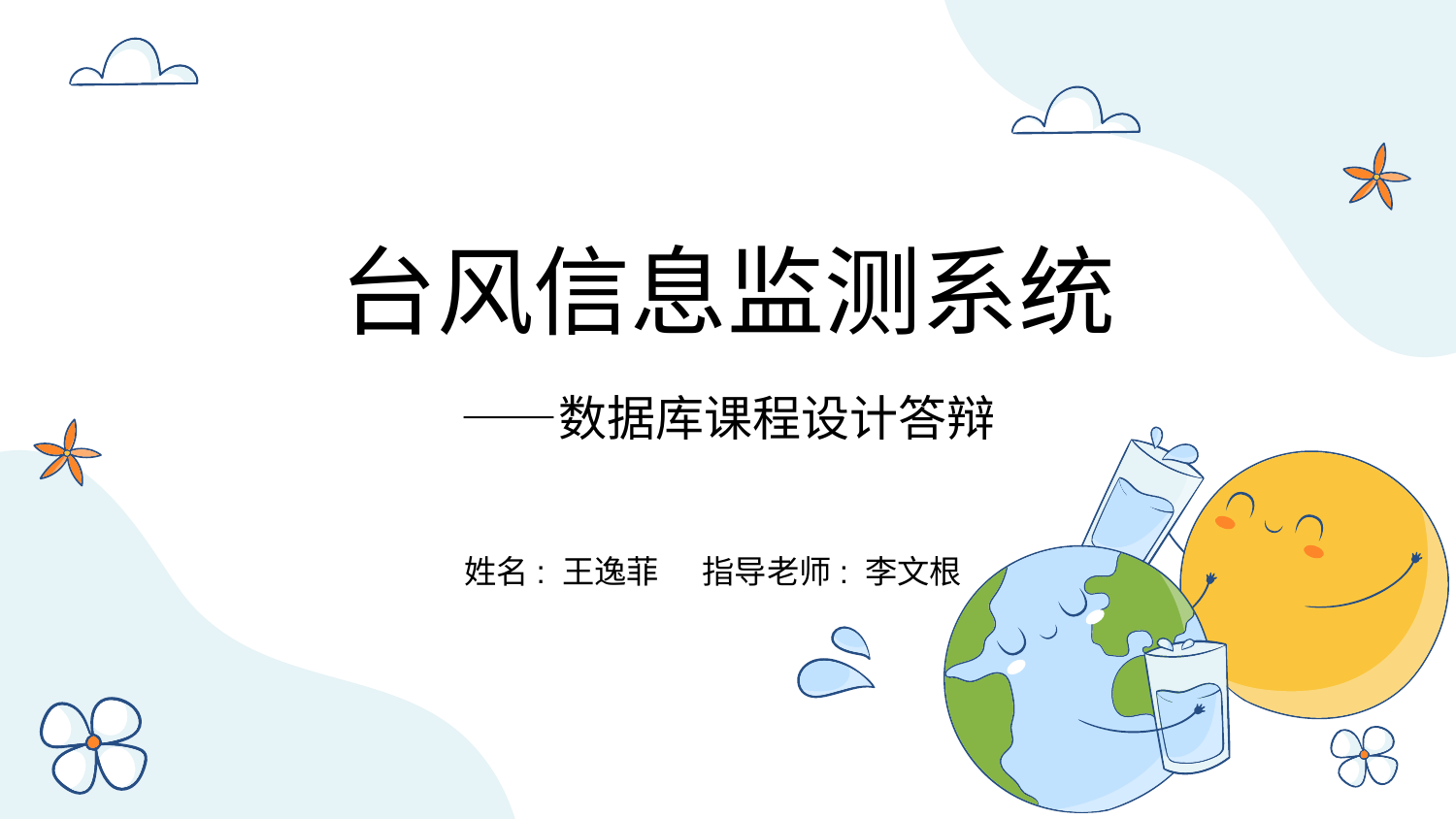

# 台风信息监测系统 ——数据库课程设计答辩

姓名: 王逸菲      指导老师: 李文根